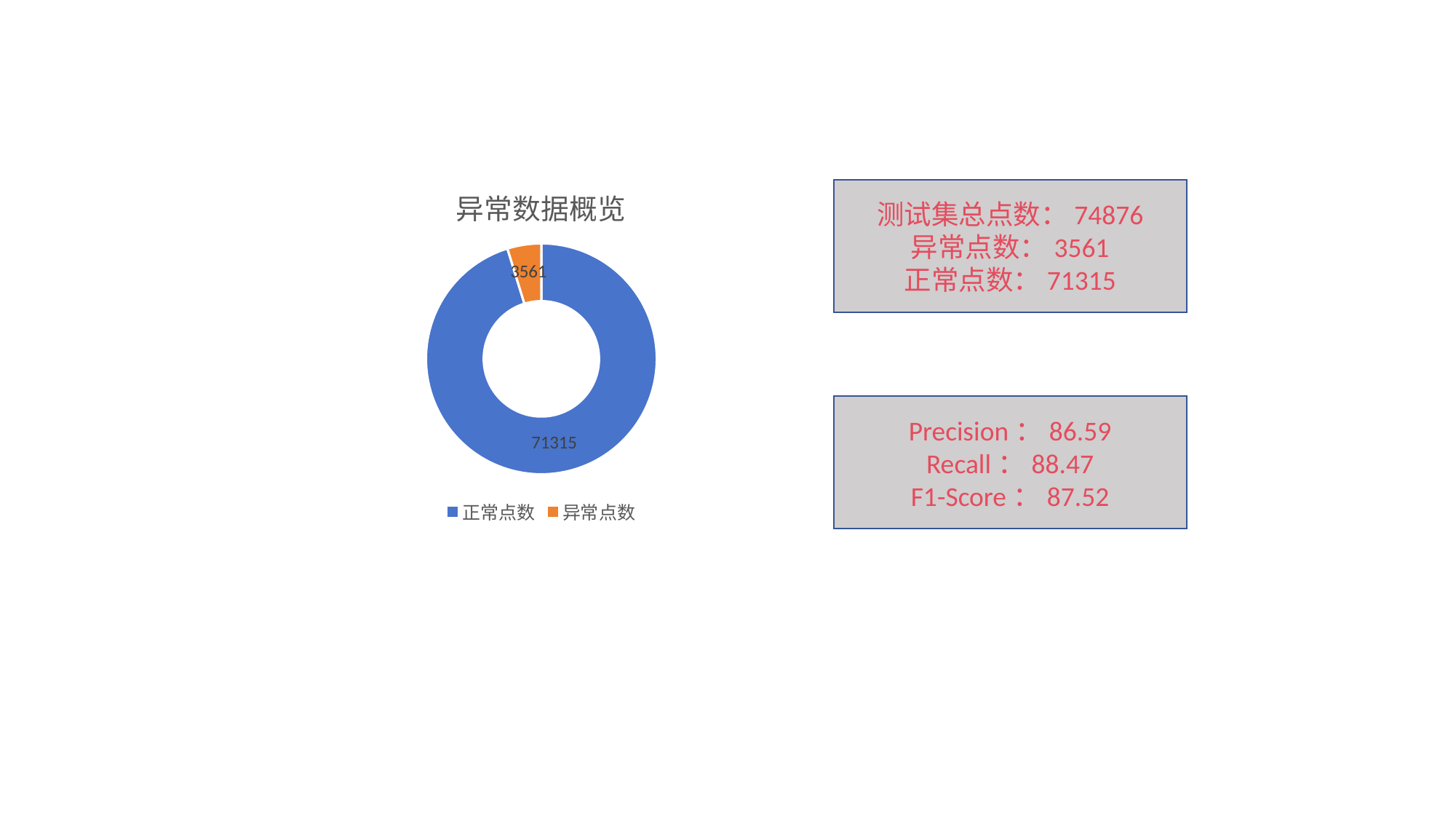

### Chart: 异常数据概览

| Category | 销售额 |
|---|---|
| 正常点数 | 71315.0 |
| 异常点数 | 3561.0 |
测试集总点数：74876
异常点数：3561
正常点数：71315
Precision：86.59
Recall：88.47
F1-Score：87.52